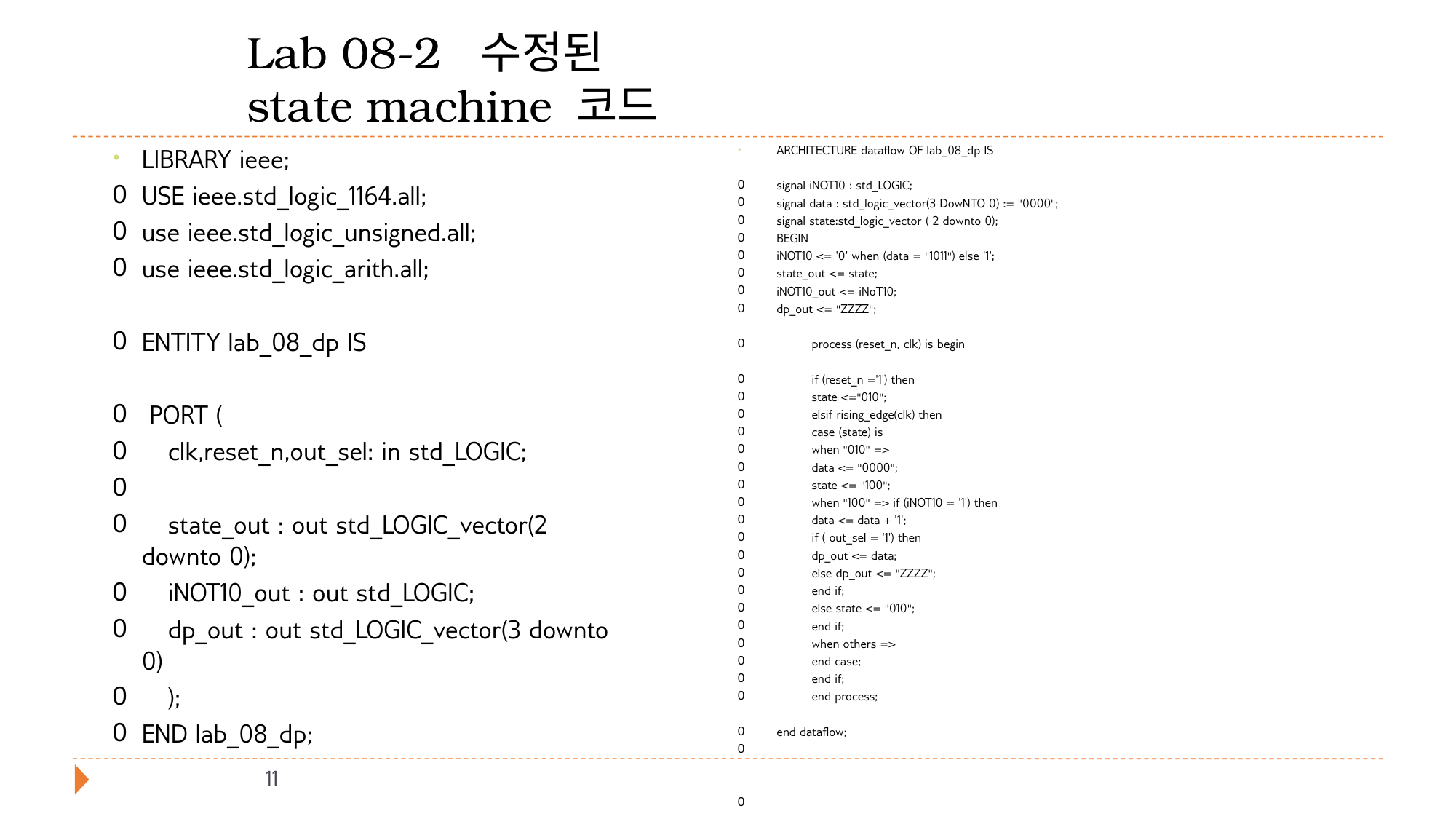

# Lab 08-2  수정된 state machine 코드
LIBRARY ieee;
USE ieee.std_logic_1164.all;
use ieee.std_logic_unsigned.all;
use ieee.std_logic_arith.all;

ENTITY lab_08_dp IS

 PORT (
		clk,reset_n,out_sel: in std_LOGIC;

		state_out : out std_LOGIC_vector(2 downto 0);
		iNOT10_out : out std_LOGIC;
		dp_out : out std_LOGIC_vector(3 downto 0)
		);
END lab_08_dp;

ARCHITECTURE dataflow OF lab_08_dp IS

signal iNOT10 : std_LOGIC;
signal data : std_logic_vector(3 DowNTO 0) := "0000";
signal state:std_logic_vector ( 2 downto 0);
BEGIN
iNOT10 <= '0' when (data = "1011") else '1';
state_out <= state;
iNOT10_out <= iNoT10;
dp_out <= "ZZZZ";

	process (reset_n, clk) is begin

	if (reset_n ='1') then
		state <="010";
	elsif rising_edge(clk) then
		case (state) is
		when "010" =>
			data <= "0000";
			state <= "100";
		when "100" => if (iNOT10 = '1') then
			data <= data + '1';
				if ( out_sel = '1') then
					dp_out <= data;
				else dp_out <= "ZZZZ";
				end if;
			else state <= "010";
			end if;
		when others =>
		end case;
	end if;
	end process;

end dataflow;

11